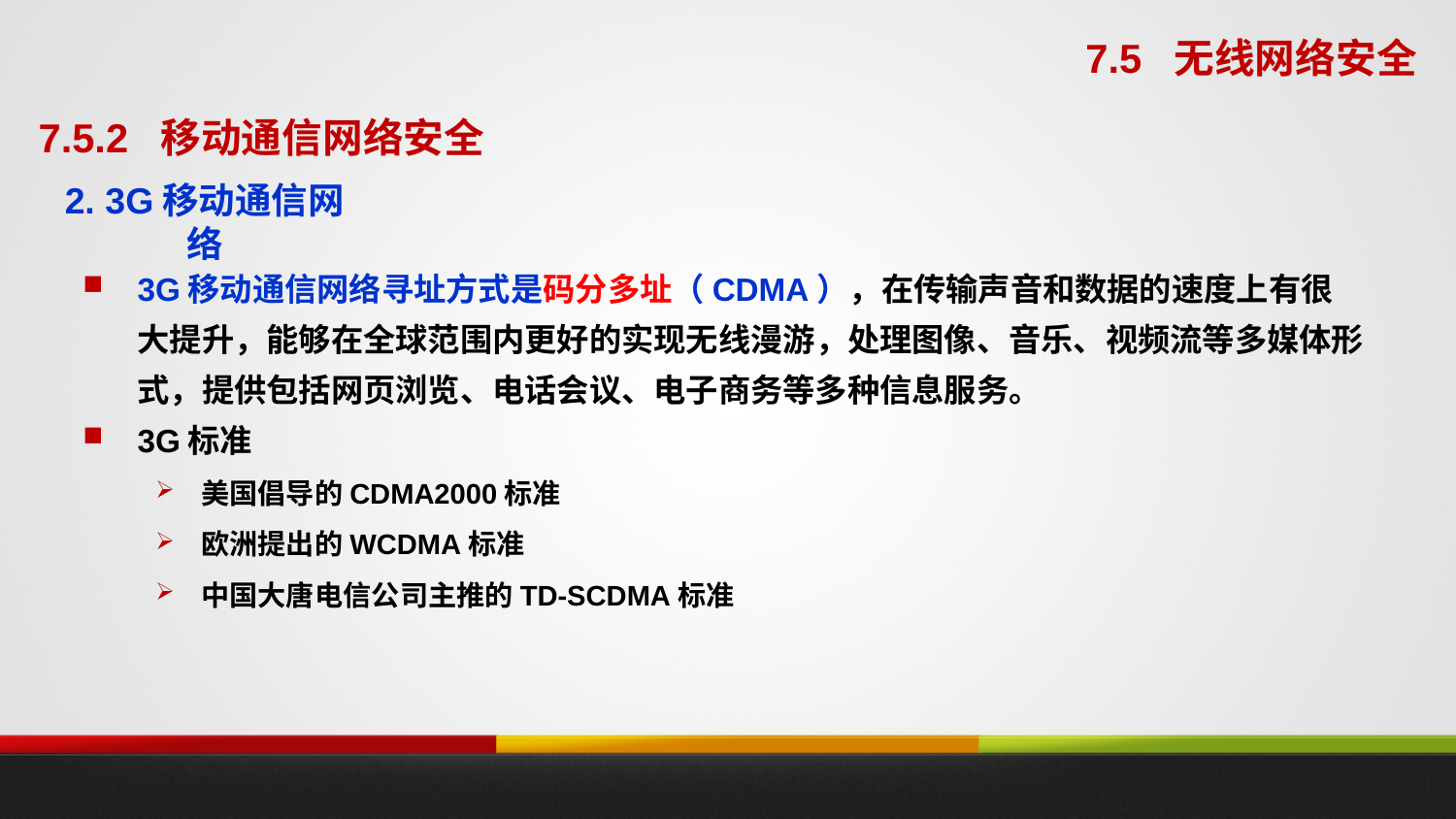

7.5  无线网络安全
7.5.2  移动通信网络安全
2. 3G移动通信网络
3G移动通信网络寻址方式是码分多址（CDMA），在传输声音和数据的速度上有很大提升，能够在全球范围内更好的实现无线漫游，处理图像、音乐、视频流等多媒体形式，提供包括网页浏览、电话会议、电子商务等多种信息服务。
3G标准
美国倡导的CDMA2000标准
欧洲提出的WCDMA标准
中国大唐电信公司主推的TD-SCDMA标准